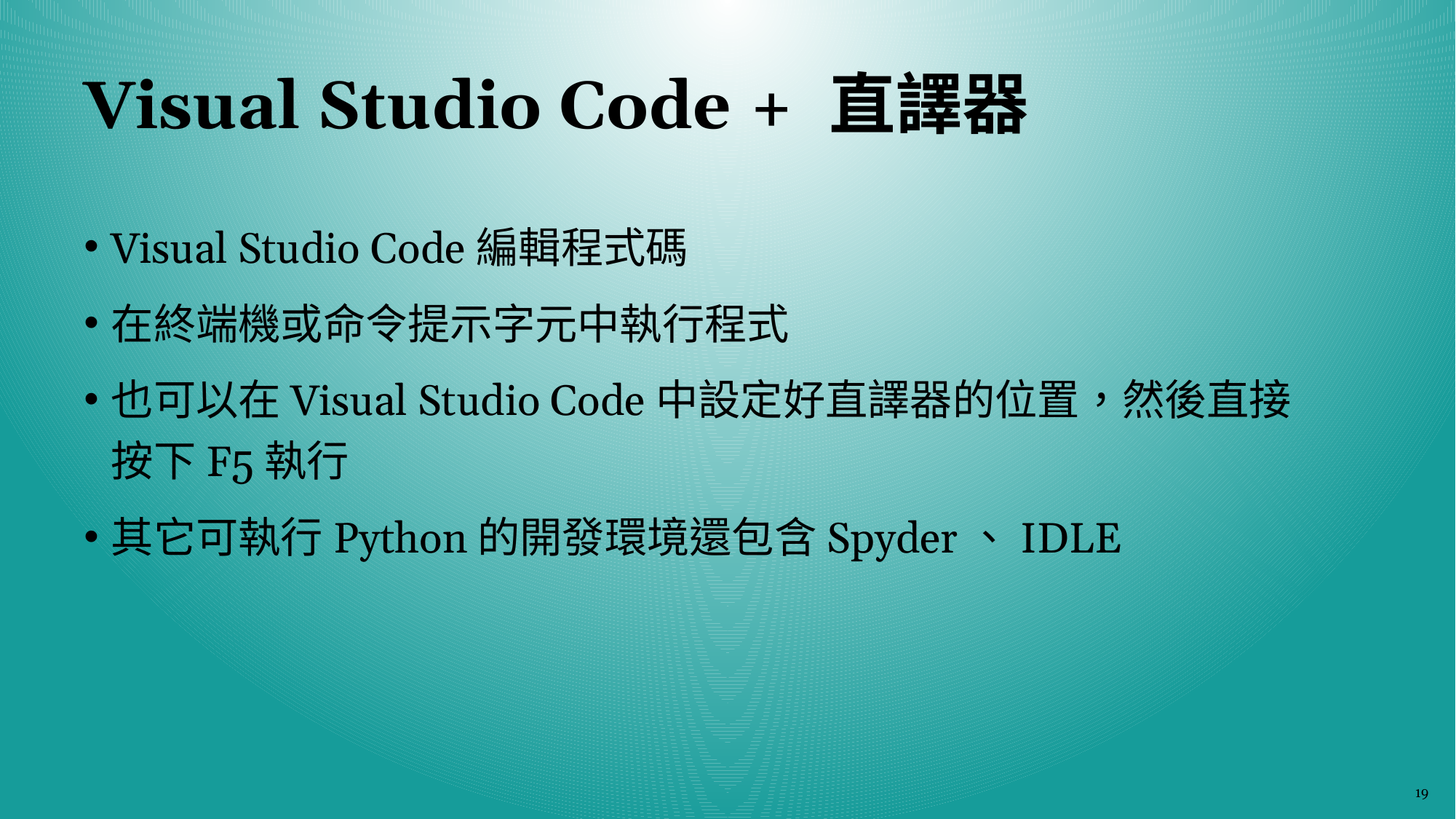

# Visual Studio Code + 直譯器
Visual Studio Code編輯程式碼
在終端機或命令提示字元中執行程式
也可以在Visual Studio Code中設定好直譯器的位置，然後直接按下F5執行
其它可執行Python的開發環境還包含Spyder、IDLE
19